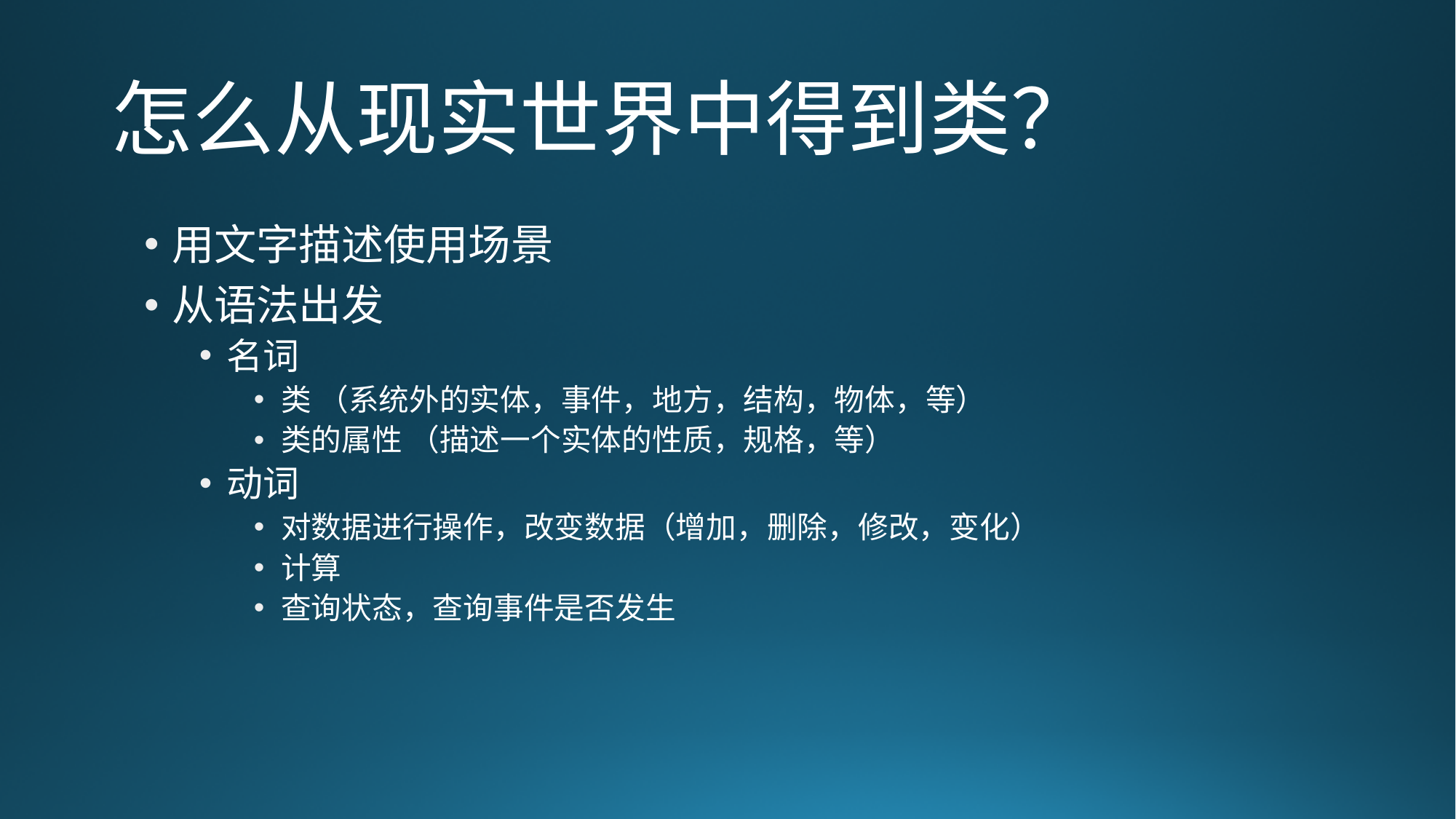

# 怎么从现实世界中得到类？
用文字描述使用场景
从语法出发
名词
类 （系统外的实体，事件，地方，结构，物体，等）
类的属性 （描述一个实体的性质，规格，等）
动词
对数据进行操作，改变数据（增加，删除，修改，变化）
计算
查询状态，查询事件是否发生